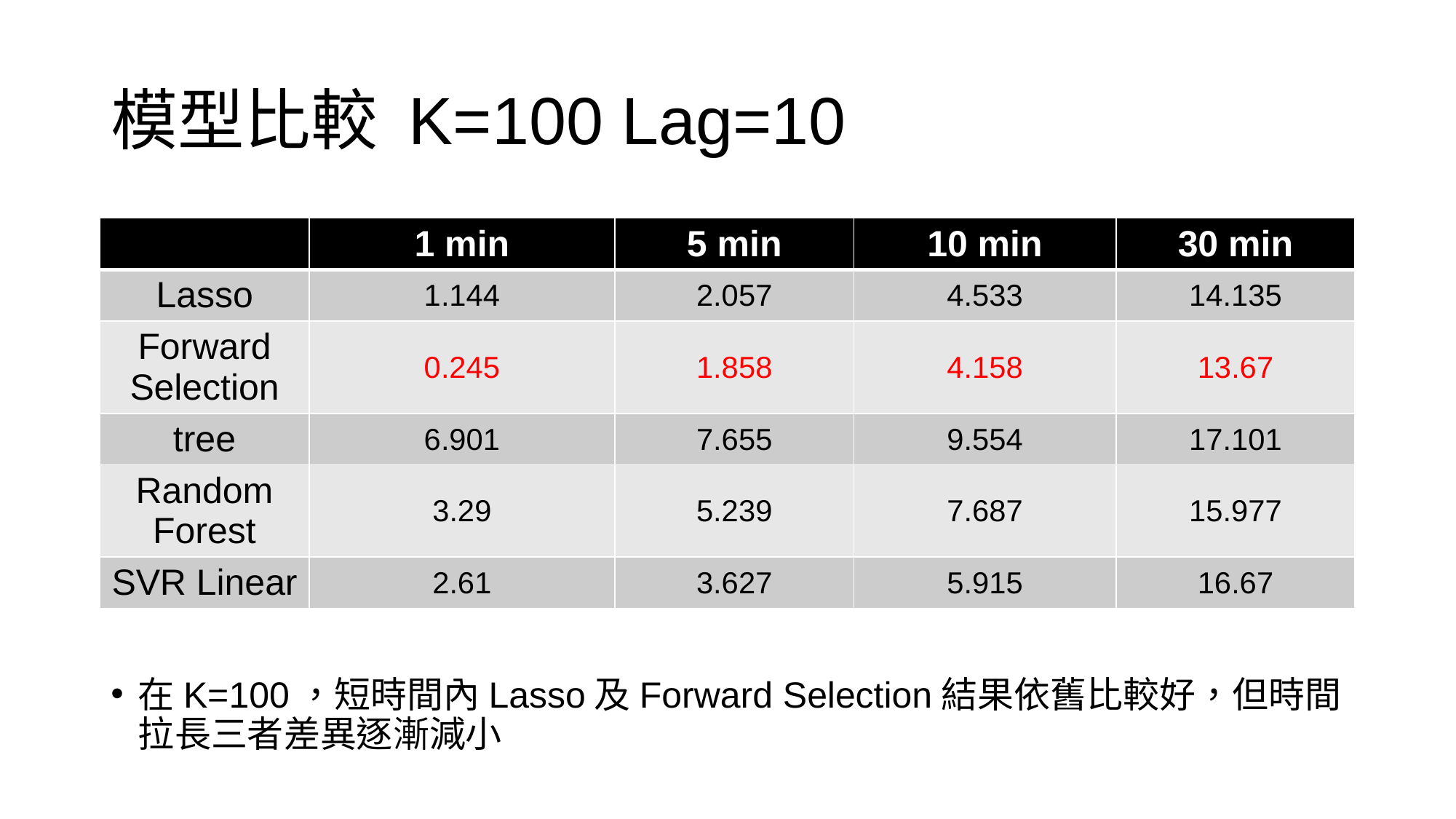

# 模型比較 K=100 Lag=10
|  | 1 min | 5 min | 10 min | 30 min |
| --- | --- | --- | --- | --- |
| Lasso | 1.144 | 2.057 | 4.533 | 14.135 |
| Forward Selection | 0.245 | 1.858 | 4.158 | 13.67 |
| tree | 6.901 | 7.655 | 9.554 | 17.101 |
| Random Forest | 3.29 | 5.239 | 7.687 | 15.977 |
| SVR Linear | 2.61 | 3.627 | 5.915 | 16.67 |
在K=100，短時間內Lasso及Forward Selection結果依舊比較好，但時間拉長三者差異逐漸減小